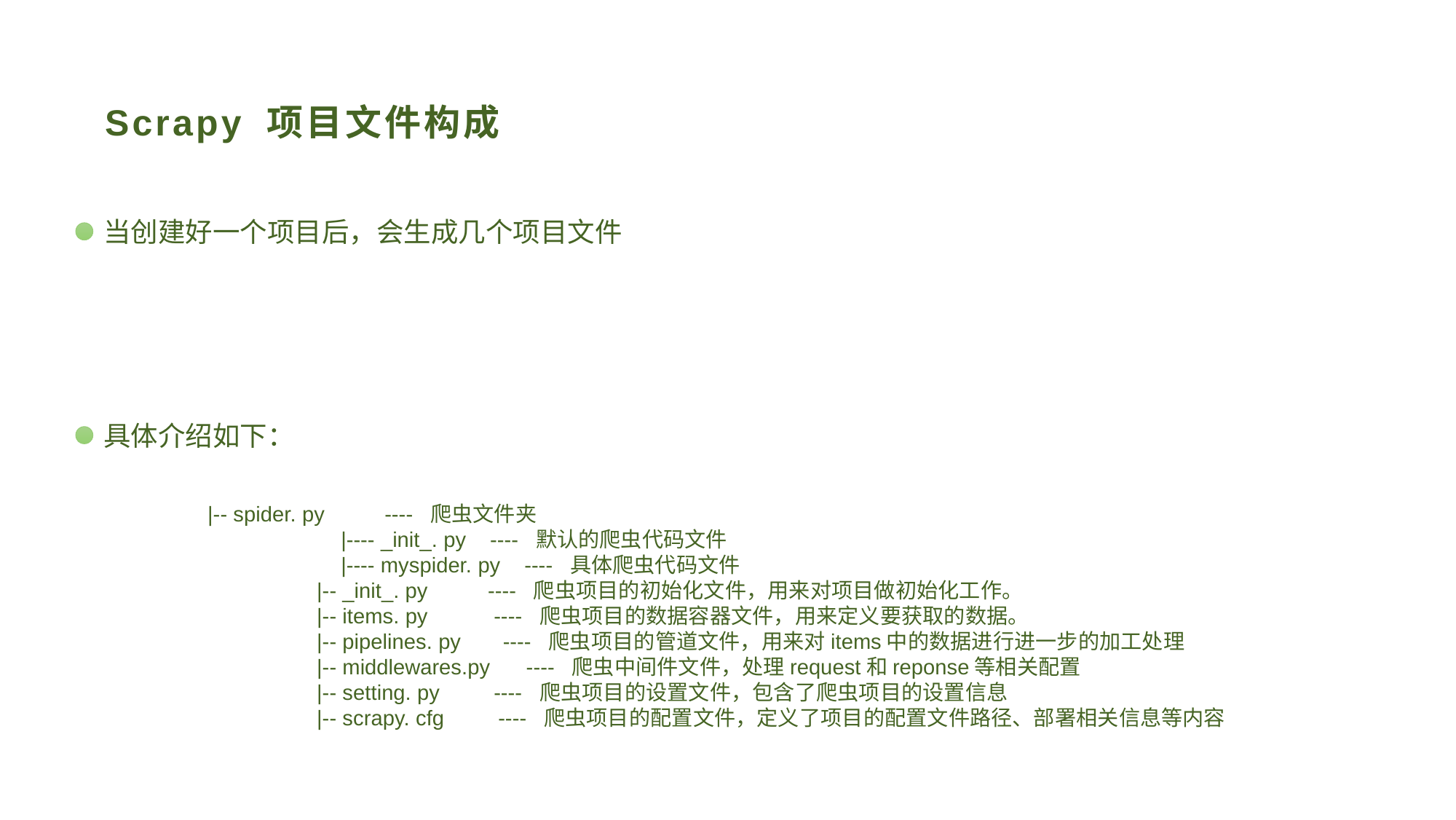

# Scrapy 项目文件构成
当创建好一个项目后，会生成几个项目文件

具体介绍如下：

|-- spider. py          ----  爬虫文件夹
	    |---- _init_. py    ----  默认的爬虫代码文件
	    |---- myspider. py    ----  具体爬虫代码文件
	|-- _init_. py          ----  爬虫项目的初始化文件，用来对项目做初始化工作。
	|-- items. py           ----  爬虫项目的数据容器文件，用来定义要获取的数据。
	|-- pipelines. py       ----  爬虫项目的管道文件，用来对items中的数据进行进一步的加工处理
	|-- middlewares.py      ----  爬虫中间件文件，处理request和reponse等相关配置
	|-- setting. py         ----  爬虫项目的设置文件，包含了爬虫项目的设置信息
	|-- scrapy. cfg         ----  爬虫项目的配置文件，定义了项目的配置文件路径、部署相关信息等内容